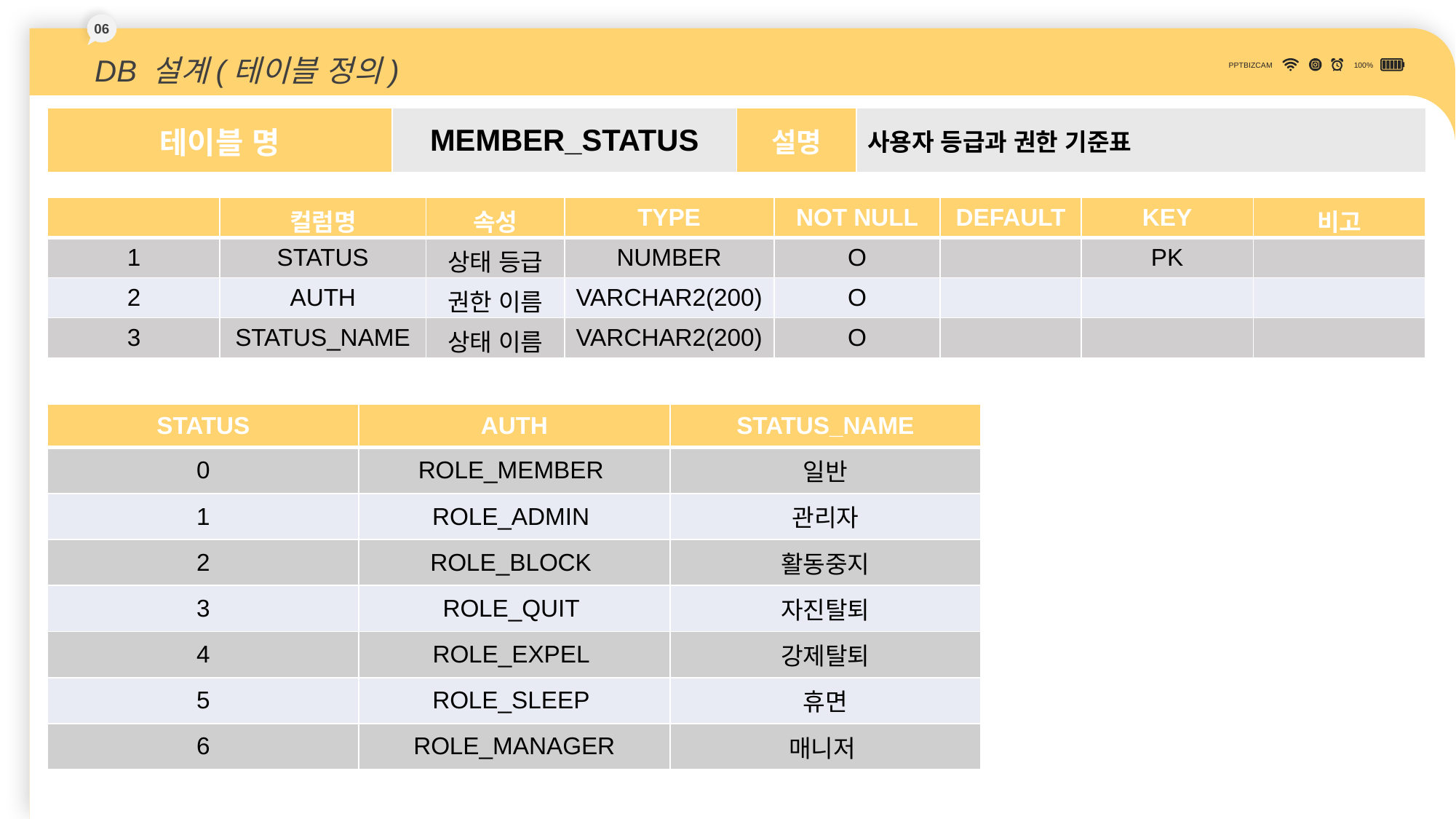

06
DB 설계(테이블 정의)

PPTBIZCAM
100%

| 테이블 명 | MEMBER\_STATUS | 설명 | 사용자 등급과 권한 기준표 |
| --- | --- | --- | --- |
|  | 컬럼명 | 속성 | TYPE | NOT NULL | DEFAULT | KEY | 비고 |
| --- | --- | --- | --- | --- | --- | --- | --- |
| 1 | STATUS | 상태 등급 | NUMBER | O |  | PK |  |
| 2 | AUTH | 권한 이름 | VARCHAR2(200) | O |  |  |  |
| 3 | STATUS\_NAME | 상태 이름 | VARCHAR2(200) | O |  |  |  |
| STATUS | AUTH | STATUS\_NAME |
| --- | --- | --- |
| 0 | ROLE\_MEMBER | 일반 |
| 1 | ROLE\_ADMIN | 관리자 |
| 2 | ROLE\_BLOCK | 활동중지 |
| 3 | ROLE\_QUIT | 자진탈퇴 |
| 4 | ROLE\_EXPEL | 강제탈퇴 |
| 5 | ROLE\_SLEEP | 휴면 |
| 6 | ROLE\_MANAGER | 매니저 |
31